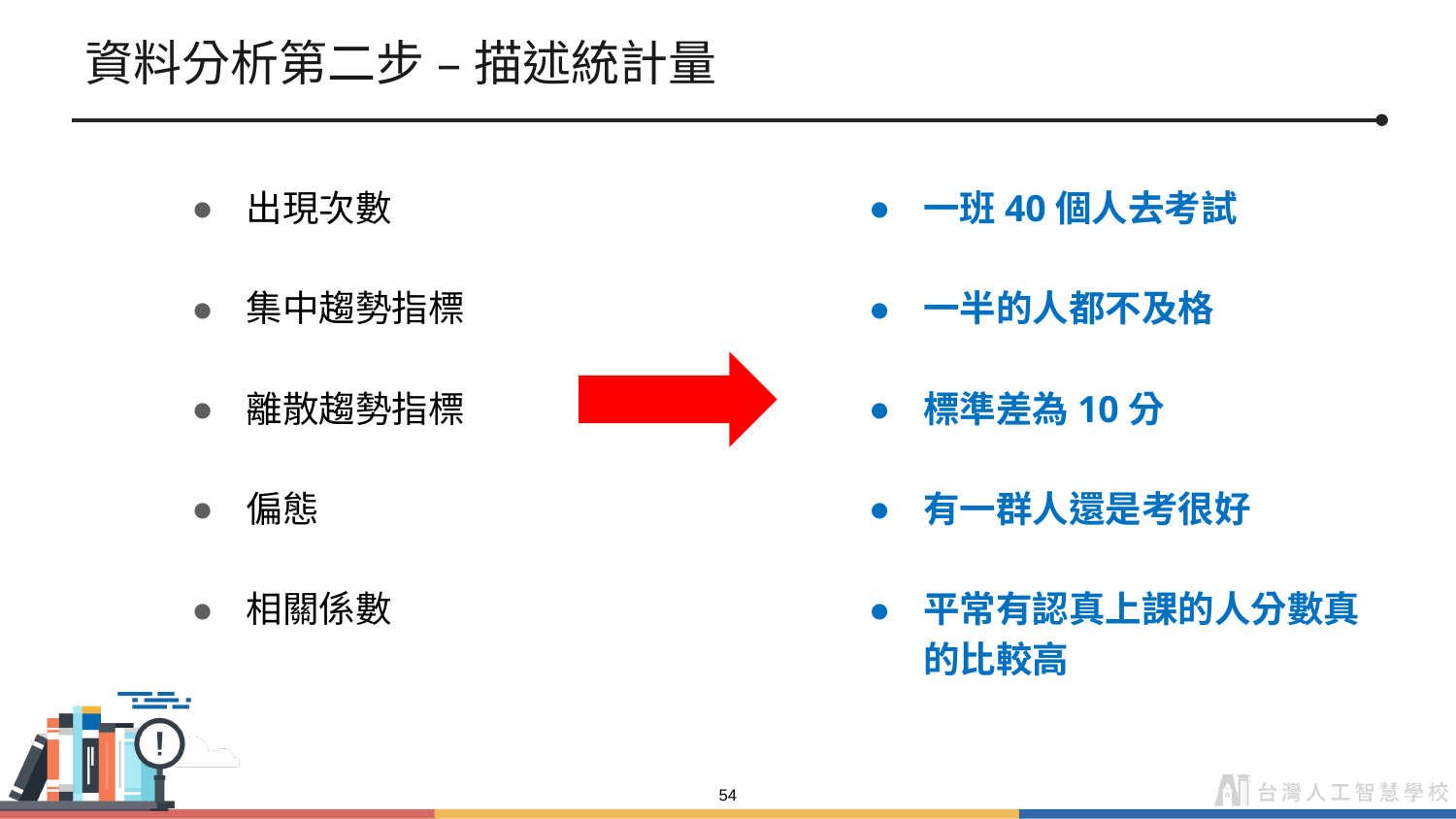

# 資料分析第二步 – 描述統計量
出現次數

集中趨勢指標

離散趨勢指標

偏態

相關係數
一班40個人去考試

一半的人都不及格

標準差為10分

有一群人還是考很好

平常有認真上課的人分數真的比較高

54